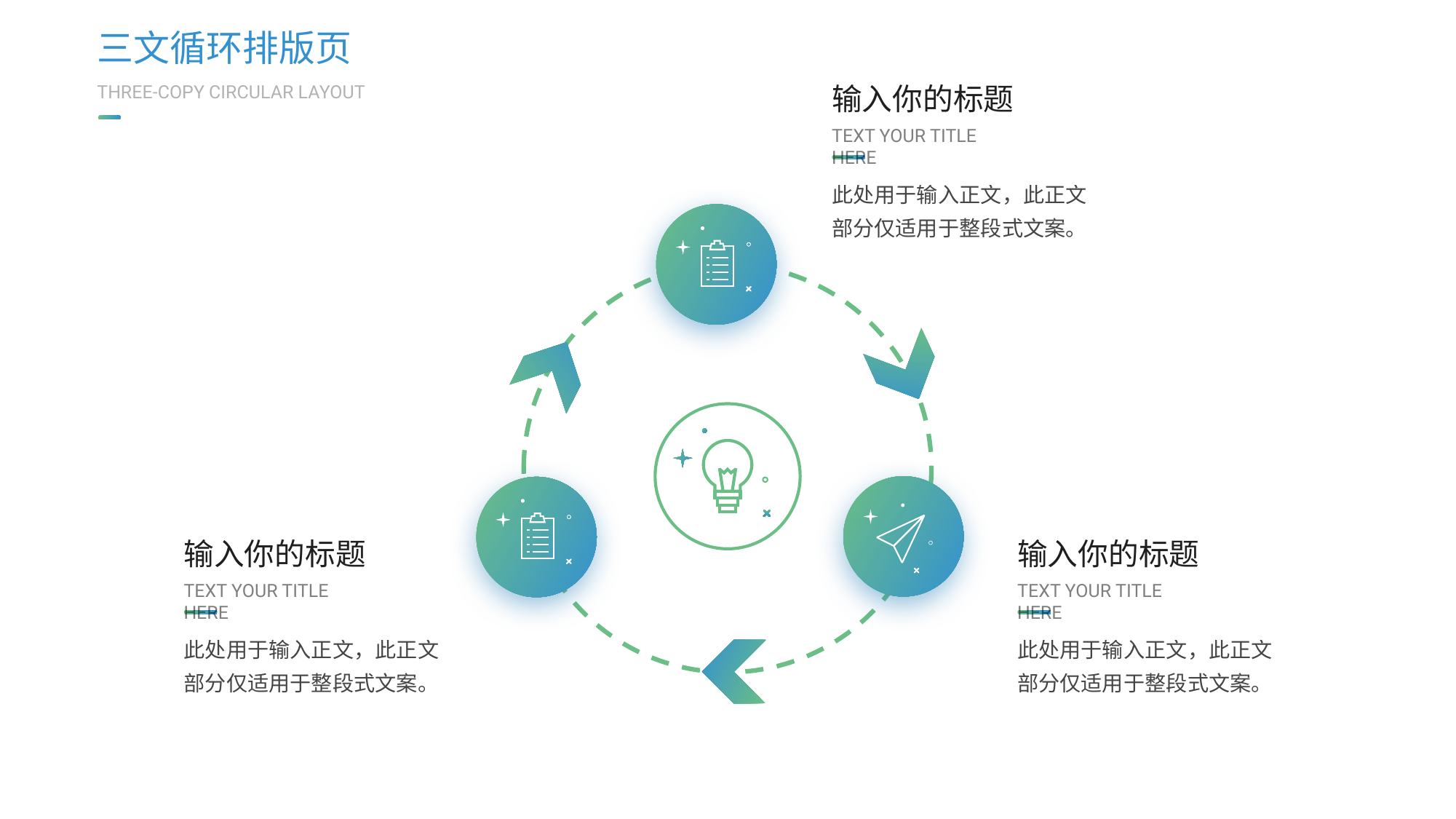

三文循环排版页
THREE-COPY CIRCULAR LAYOUT

输入你的标题
TEXT YOUR TITLE HERE

此处用于输入正文，此正文部分仅适用于整段式文案。

输入你的标题
TEXT YOUR TITLE HERE

此处用于输入正文，此正文部分仅适用于整段式文案。
输入你的标题
TEXT YOUR TITLE HERE

此处用于输入正文，此正文部分仅适用于整段式文案。